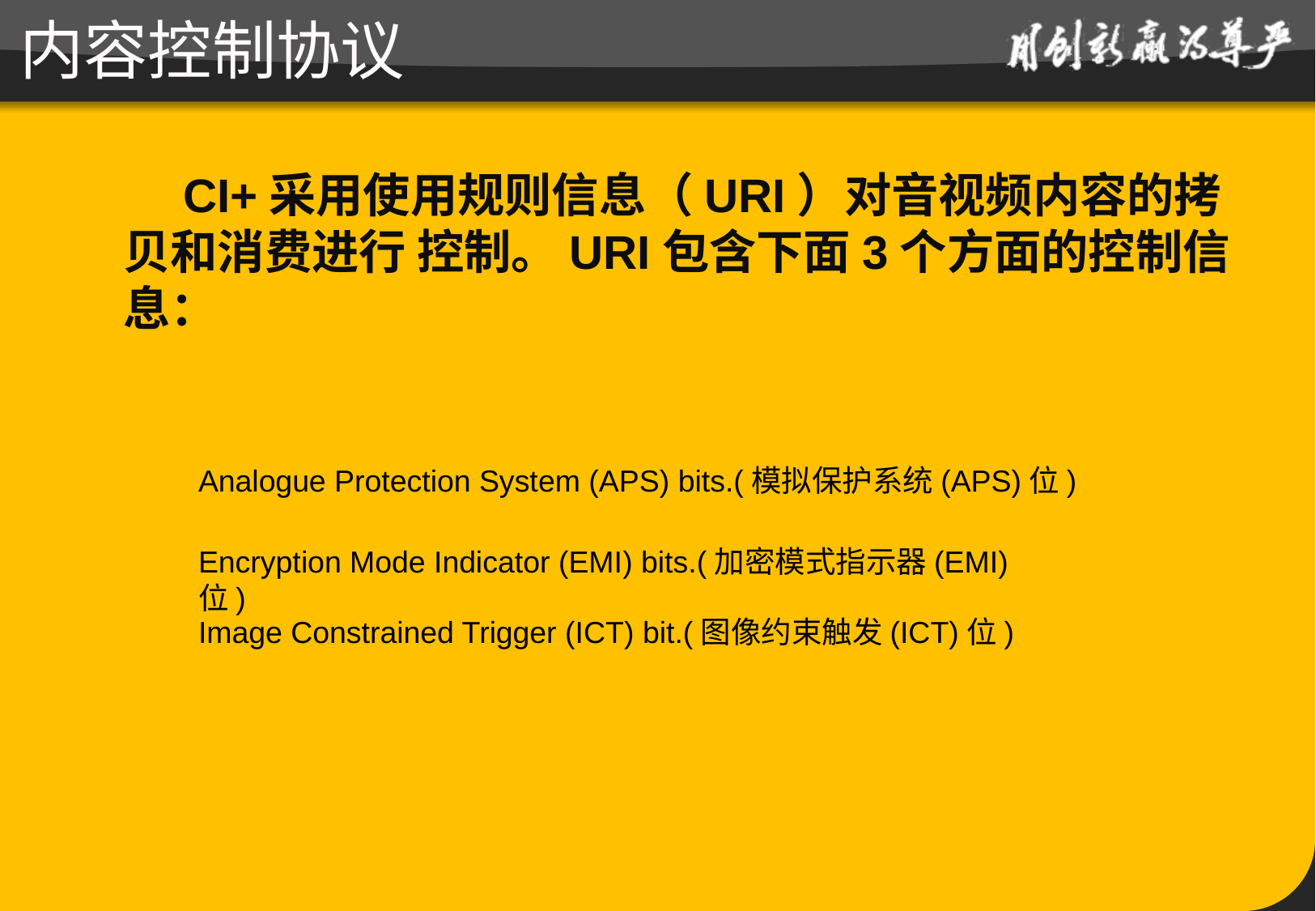

CI+采用使用规则信息（URI）对音视频内容的拷贝和消费进行 控制。URI包含下面3个方面的控制信息：
内容控制协议
Analogue Protection System (APS) bits.(模拟保护系统(APS)位)
Encryption Mode Indicator (EMI) bits.(加密模式指示器(EMI)位)
Image Constrained Trigger (ICT) bit.(图像约束触发(ICT)位)